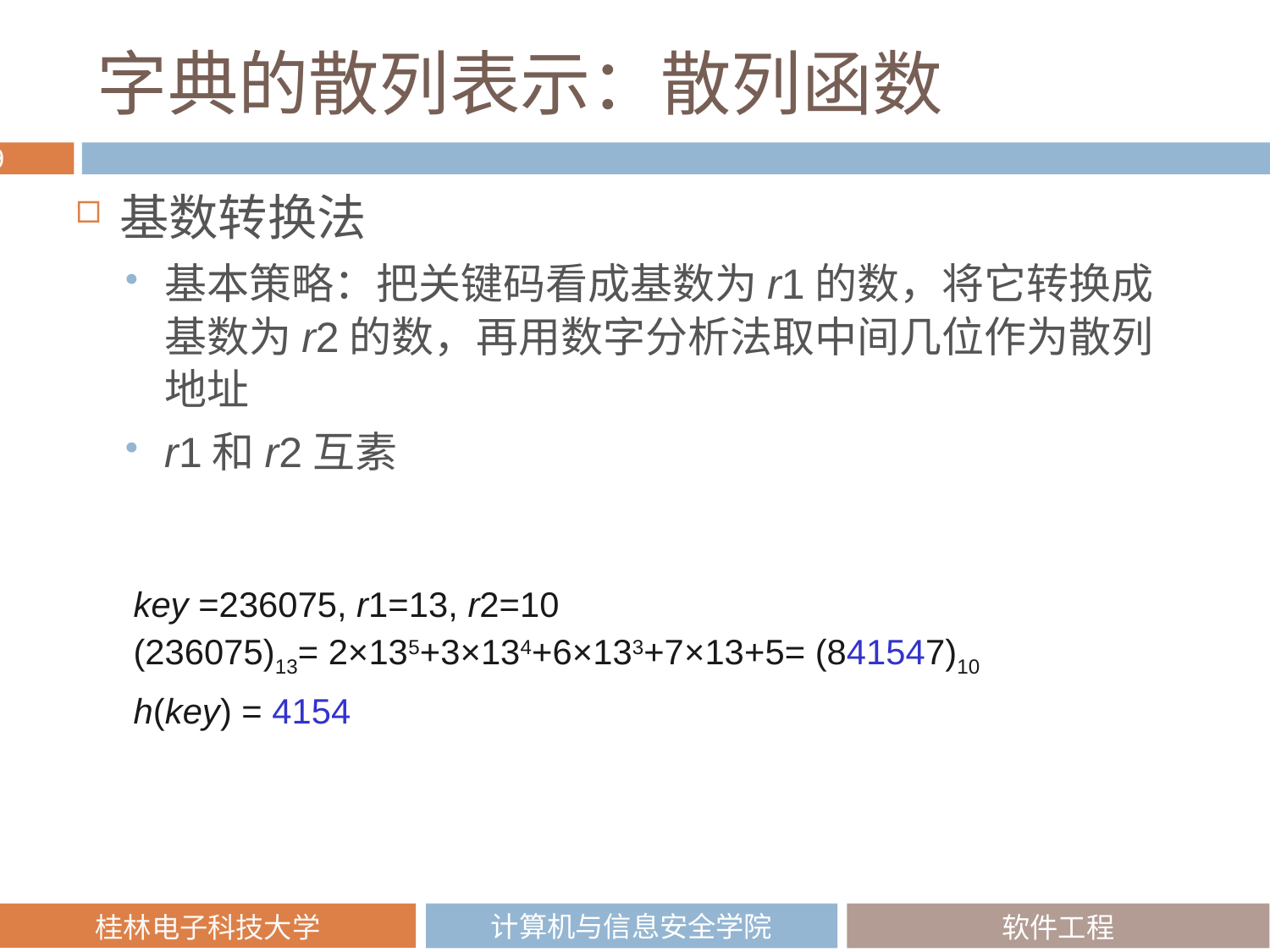

# 字典的散列表示：散列函数
基数转换法
基本策略：把关键码看成基数为r1的数，将它转换成基数为r2的数，再用数字分析法取中间几位作为散列地址
r1和r2互素

key =236075, r1=13, r2=10
(236075)13= 2×135+3×134+6×133+7×13+5= (841547)10
h(key) = 4154